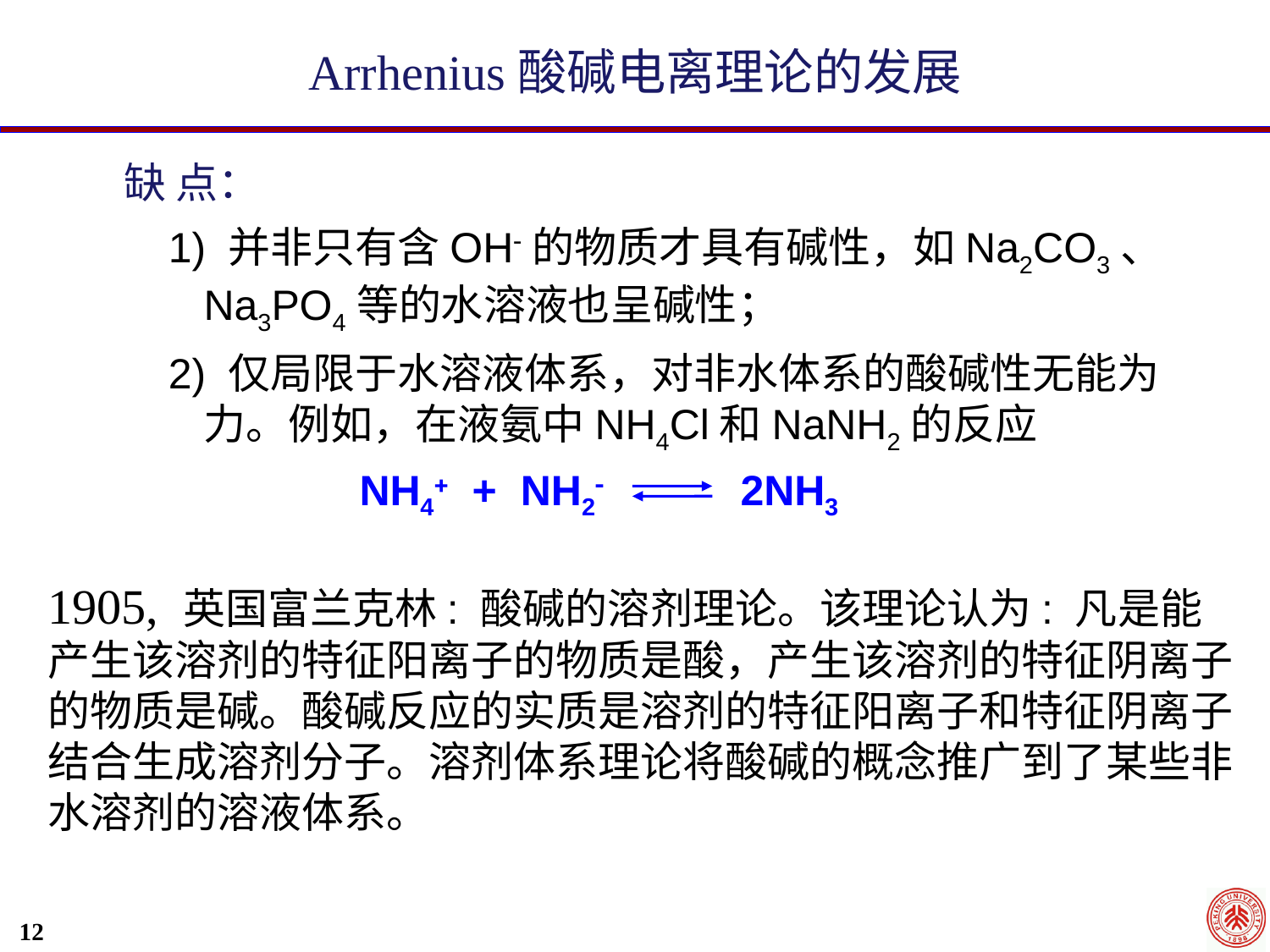

Arrhenius酸碱电离理论的发展

 缺 点：
      1) 并非只有含OH−的物质才具有碱性，如Na2CO3、Na3PO4等的水溶液也呈碱性；
      2) 仅局限于水溶液体系，对非水体系的酸碱性无能为力。例如，在液氨中NH4Cl和NaNH2的反应
NH4+  +  NH2− 	2NH3

1905, 英国富兰克林: 酸碱的溶剂理论。该理论认为: 凡是能产生该溶剂的特征阳离子的物质是酸，产生该溶剂的特征阴离子的物质是碱。酸碱反应的实质是溶剂的特征阳离子和特征阴离子结合生成溶剂分子。溶剂体系理论将酸碱的概念推广到了某些非水溶剂的溶液体系。
12